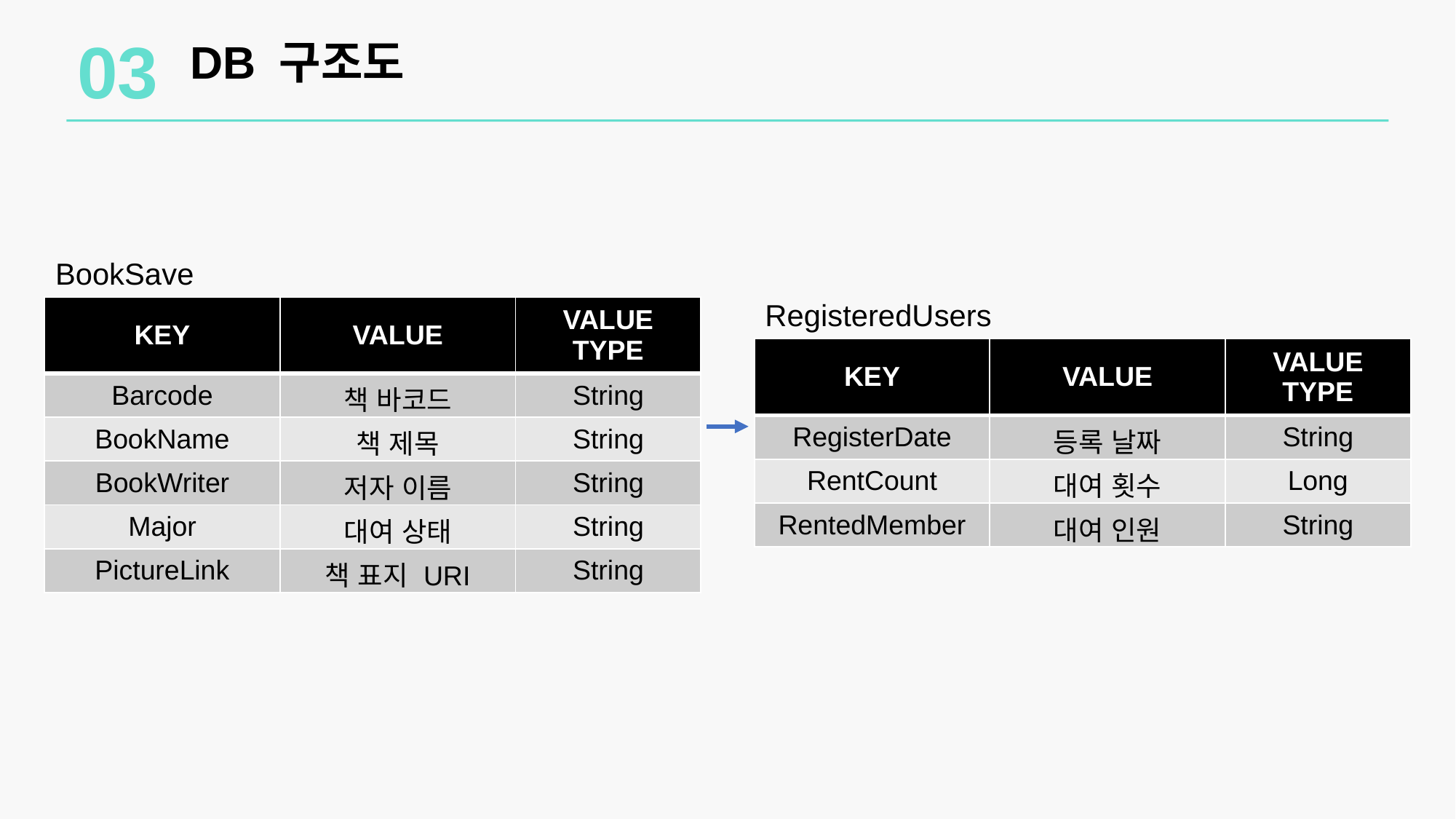

03
DB 구조도

BookSave
RegisteredUsers
| KEY | VALUE | VALUE TYPE |
| --- | --- | --- |
| Barcode | 책 바코드 | String |
| BookName | 책 제목 | String |
| BookWriter | 저자 이름 | String |
| Major | 대여 상태 | String |
| PictureLink | 책 표지 URI | String |
| KEY | VALUE | VALUE TYPE |
| --- | --- | --- |
| RegisterDate | 등록 날짜 | String |
| RentCount | 대여 횟수 | Long |
| RentedMember | 대여 인원 | String |